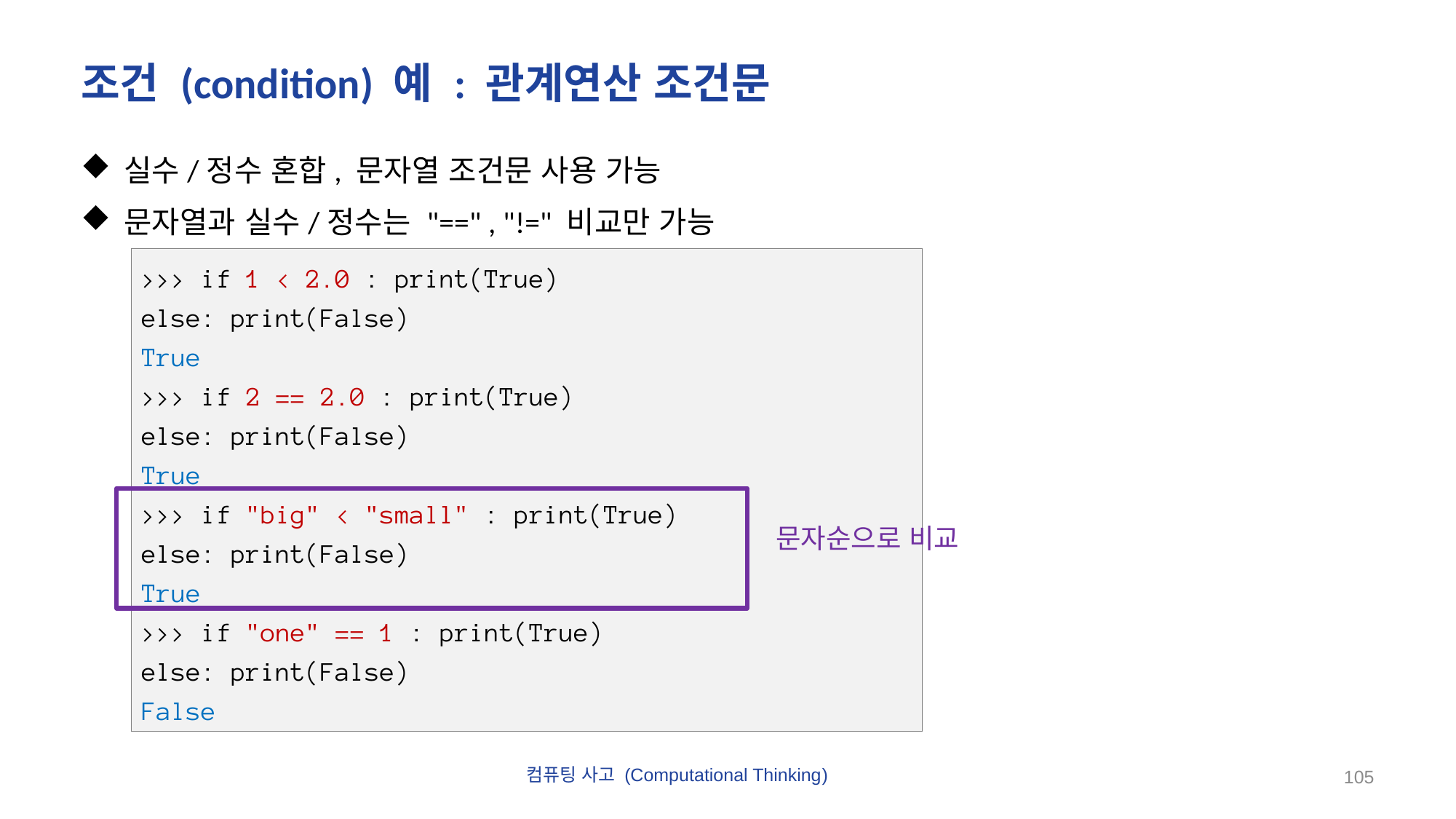

# 조건 (condition) 예 : 관계연산 조건문
실수/정수 혼합, 문자열 조건문 사용 가능
문자열과 실수/정수는 "==" , "!=" 비교만 가능

>>> if 1 < 2.0 : print(True)
else: print(False)
True
>>> if 2 == 2.0 : print(True)
else: print(False)
True
>>> if "big" < "small" : print(True)
else: print(False)
True
>>> if "one" == 1 : print(True)
else: print(False)
False

문자순으로 비교